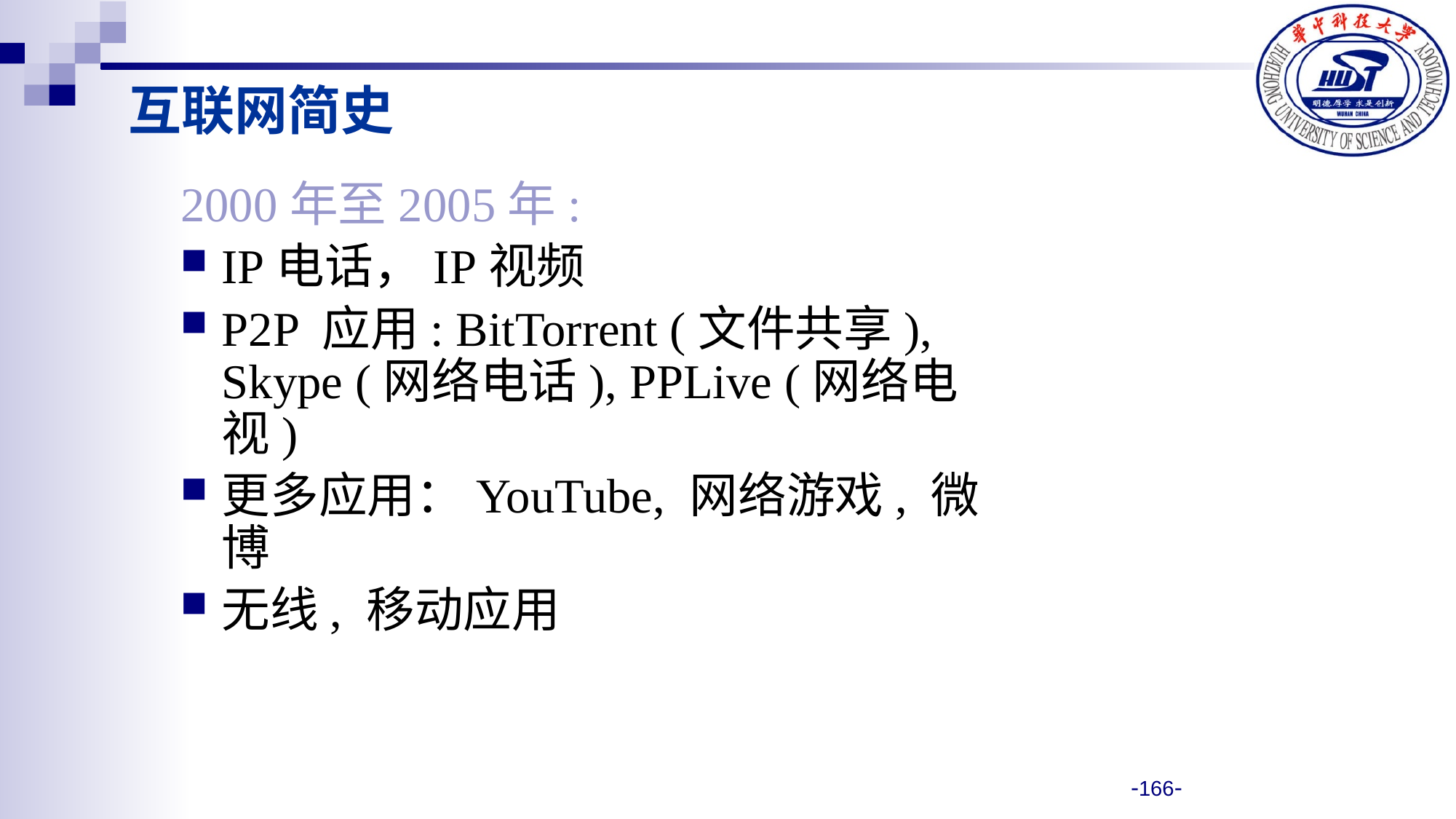

互联网简史
2000年至2005年:
IP电话，IP视频
P2P 应用: BitTorrent (文件共享), Skype (网络电话), PPLive (网络电视)
更多应用：YouTube, 网络游戏, 微博
无线, 移动应用

-166-